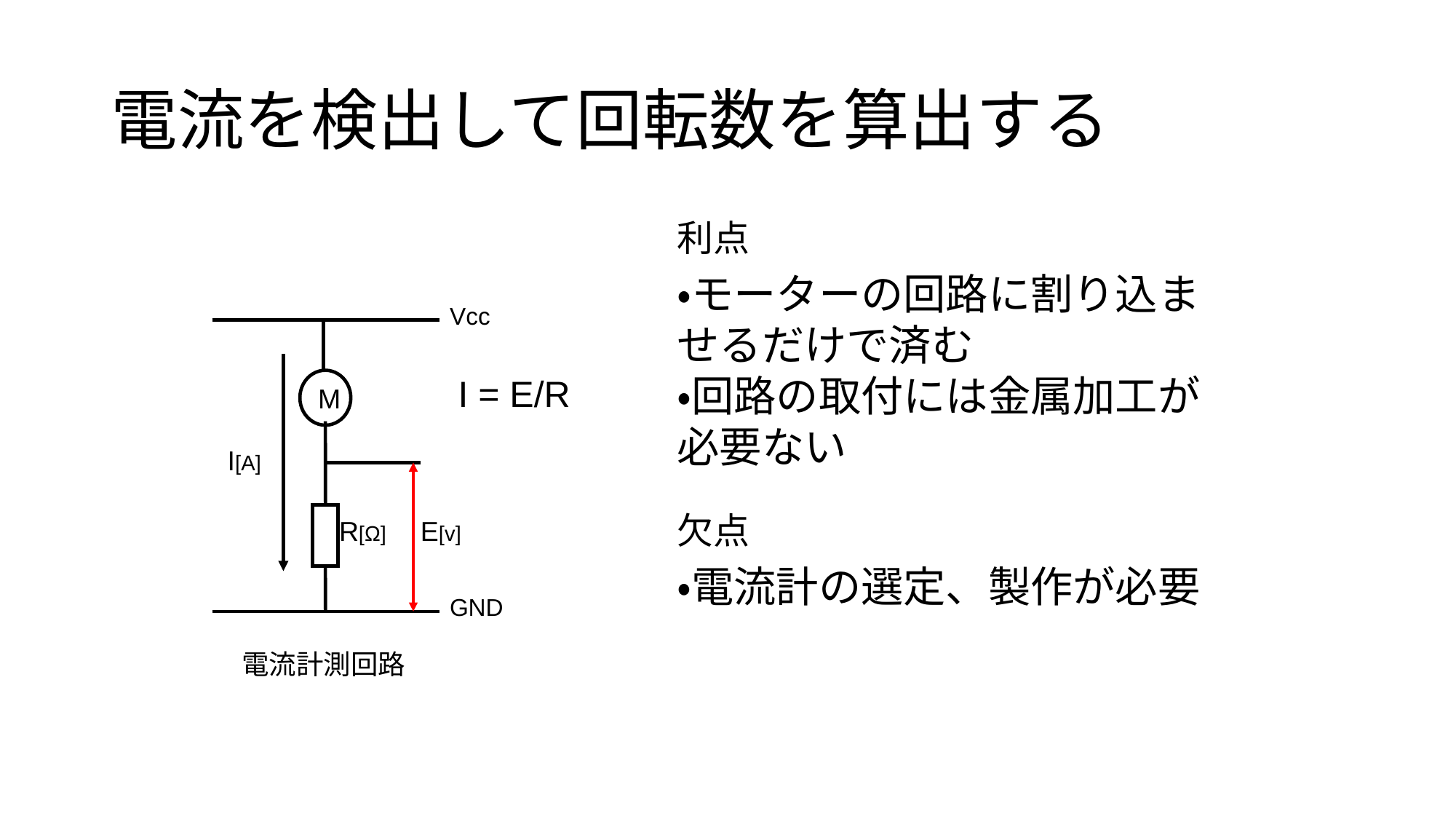

# 電流を検出して回転数を算出する
利点
・モーターの回路に割り込ませるだけで済む
・回路の取付には金属加工が必要ない
Vcc
I = E/R
M
I[A]

R[Ω]
E[v]
GND
電流計測回路
欠点
・電流計の選定、製作が必要